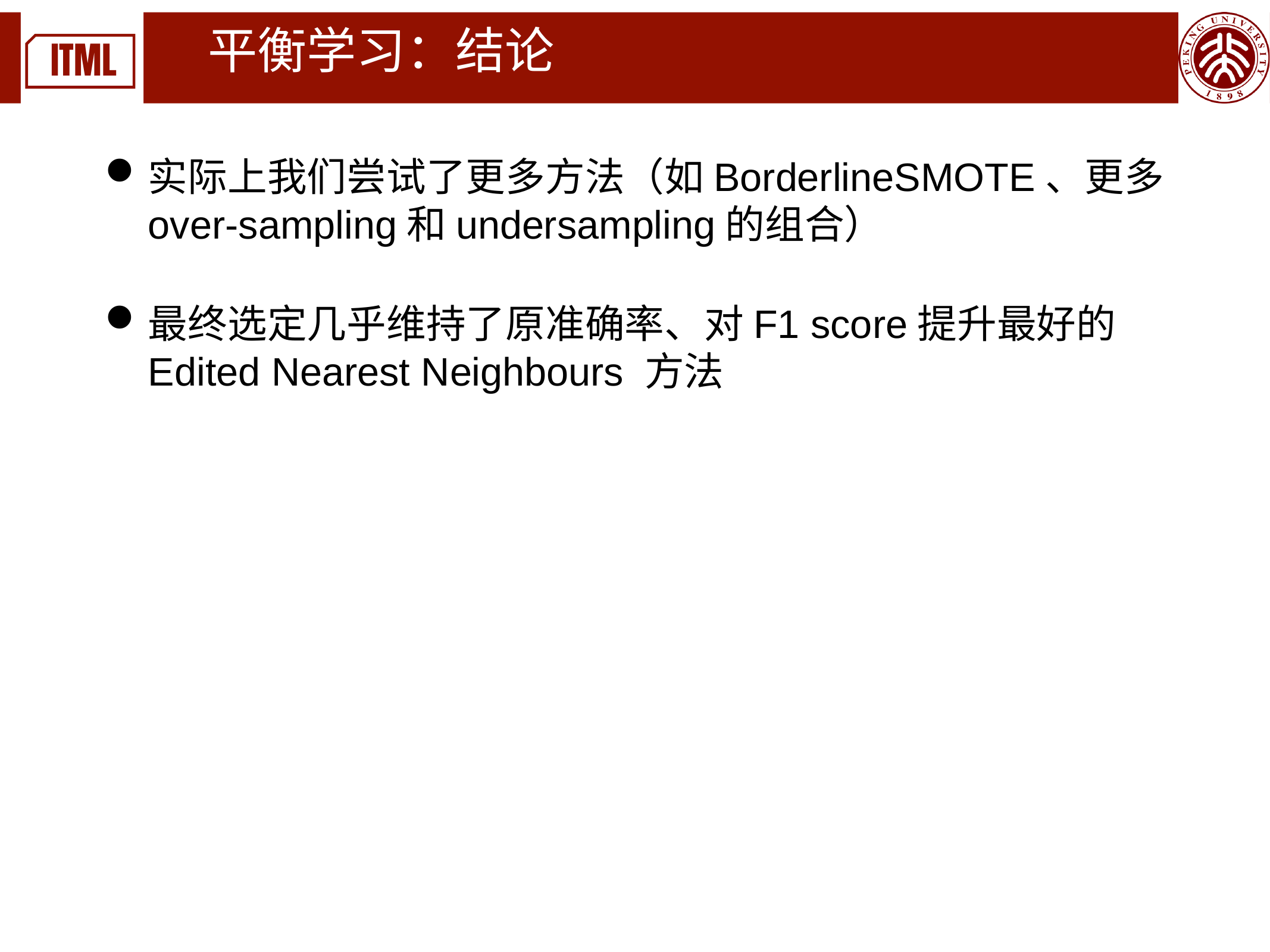

# 平衡学习：结论
实际上我们尝试了更多方法（如BorderlineSMOTE、更多over-sampling和undersampling的组合）
最终选定几乎维持了原准确率、对F1 score提升最好的Edited Nearest Neighbours 方法